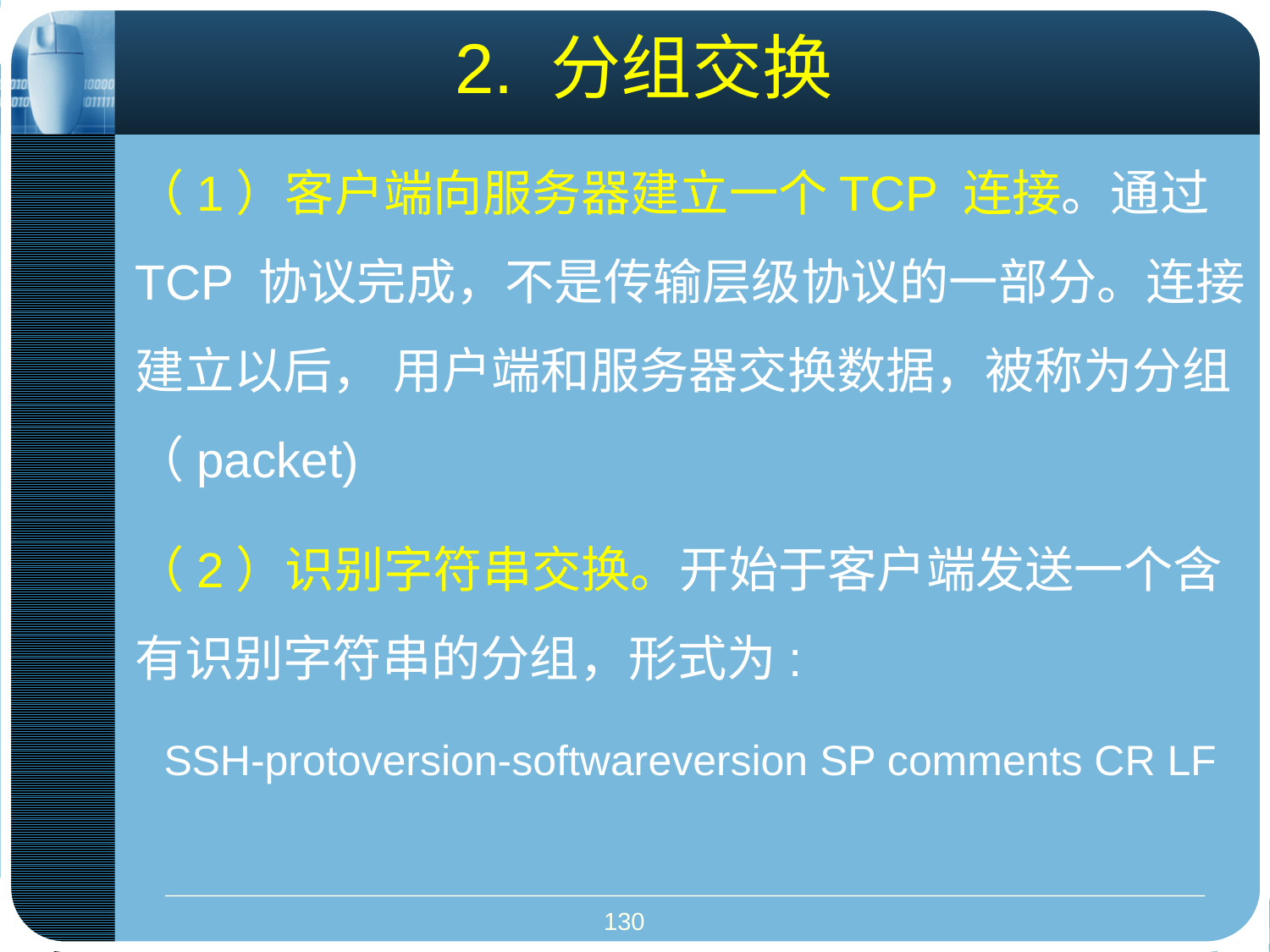

2. 分组交换
（1）客户端向服务器建立一个TCP 连接。通过TCP 协议完成，不是传输层级协议的一部分。连接建立以后， 用户端和服务器交换数据，被称为分组（packet)
（2）识别字符串交换。开始于客户端发送一个含有识别字符串的分组，形式为:
SSH-protoversion-softwareversion SP comments CR LF
130